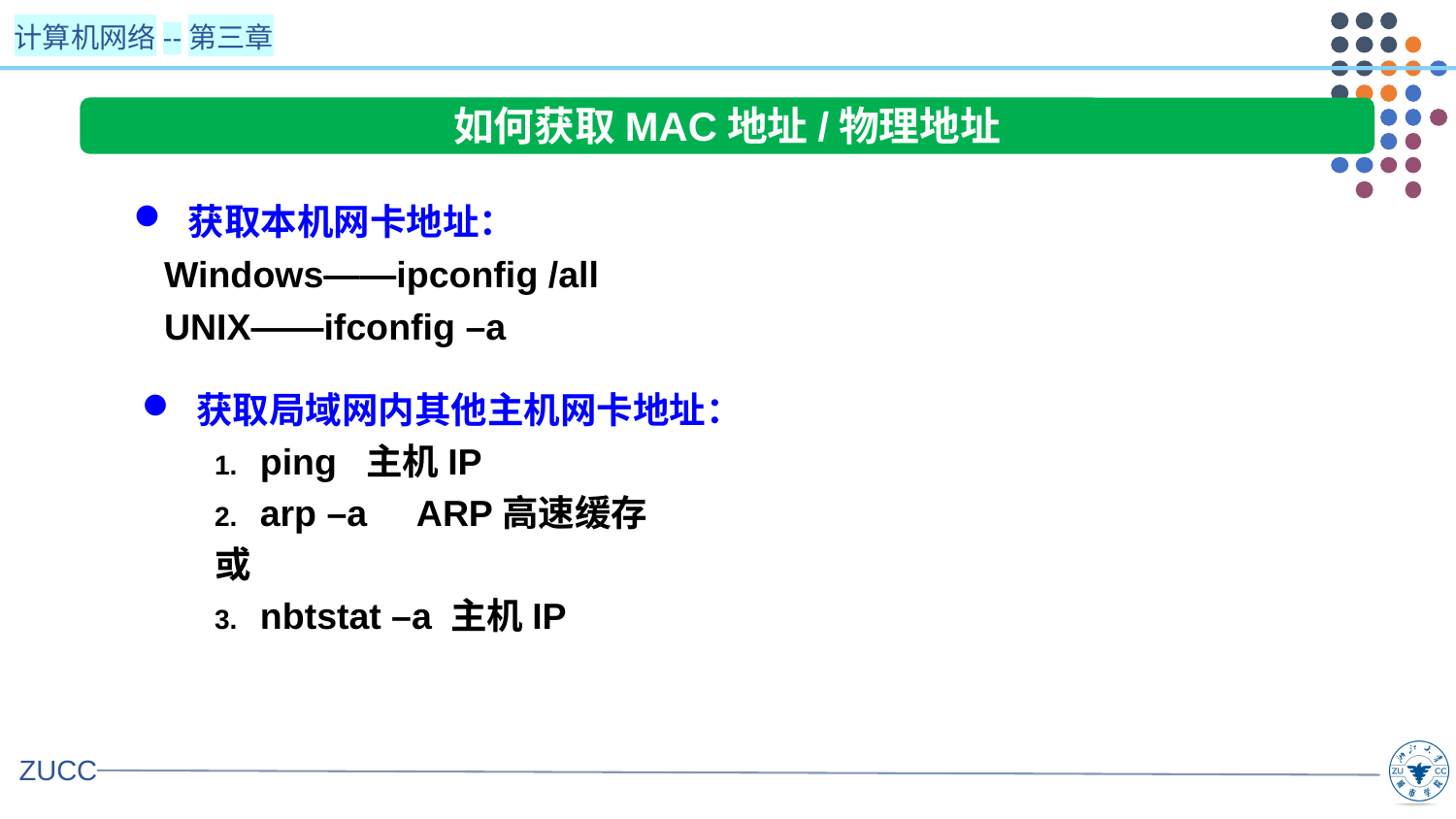

如何获取MAC地址/物理地址

获取本机网卡地址：
   Windows——ipconfig /all
   UNIX——ifconfig –a
获取局域网内其他主机网卡地址：
ping  主机IP
arp –a     ARP高速缓存
或
nbtstat –a 主机IP